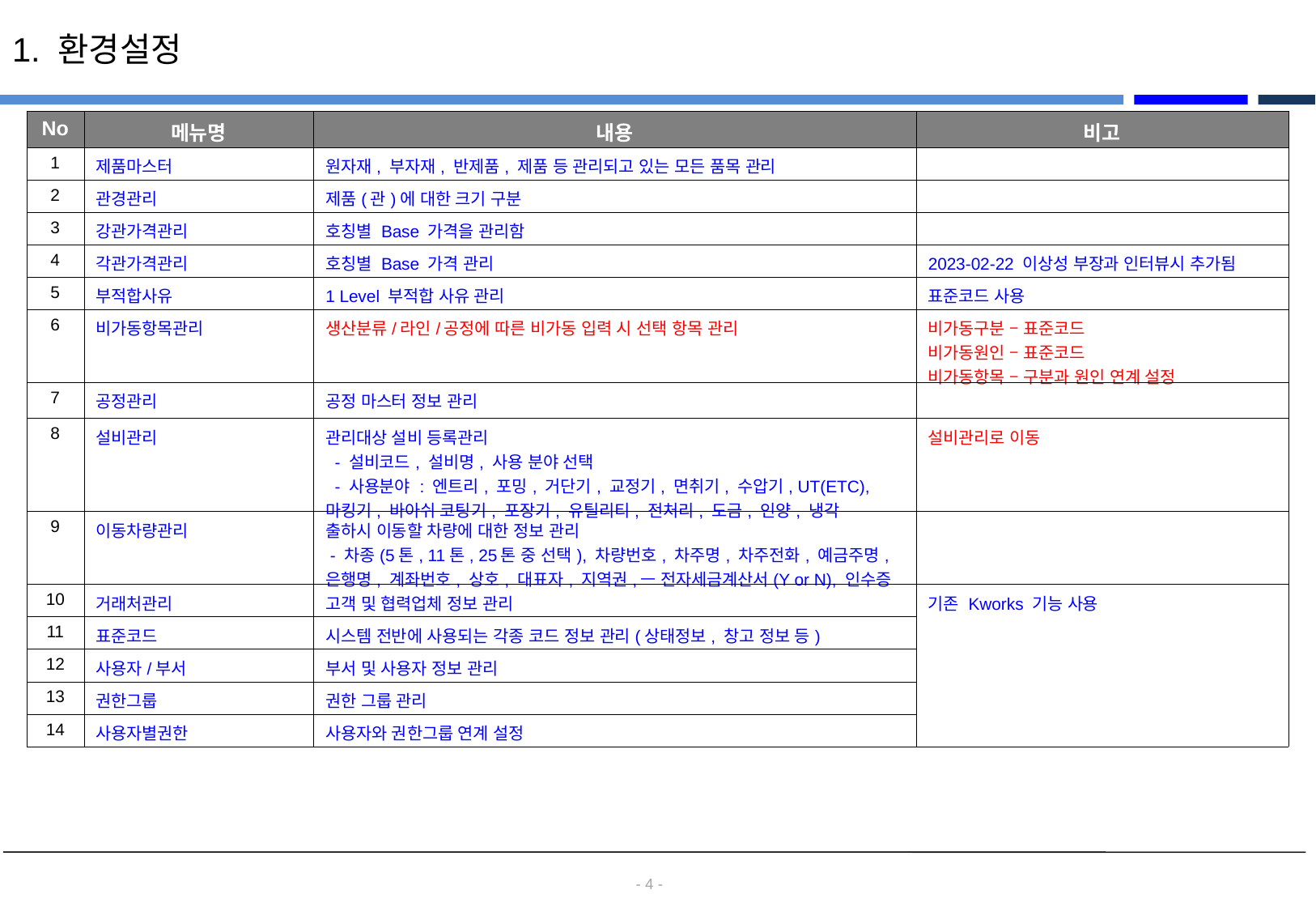

1. 환경설정
| No | 메뉴명 | 내용 | 비고 |
| --- | --- | --- | --- |
| 1 | 제품마스터 | 원자재, 부자재, 반제품, 제품 등 관리되고 있는 모든 품목 관리 |  |
| 2 | 관경관리 | 제품(관)에 대한 크기 구분 |  |
| 3 | 강관가격관리 | 호칭별 Base 가격을 관리함 |  |
| 4 | 각관가격관리 | 호칭별 Base 가격 관리 | 2023-02-22 이상성 부장과 인터뷰시 추가됨 |
| 5 | 부적합사유 | 1 Level 부적합 사유 관리 | 표준코드 사용 |
| 6 | 비가동항목관리 | 생산분류/라인/공정에 따른 비가동 입력 시 선택 항목 관리 | 비가동구분 – 표준코드 비가동원인 – 표준코드 비가동항목 – 구분과 원인 연계 설정 |
| 7 | 공정관리 | 공정 마스터 정보 관리 |  |
| 8 | 설비관리 | 관리대상 설비 등록관리 - 설비코드, 설비명, 사용 분야 선택 - 사용분야 : 엔트리, 포밍, 거단기, 교정기, 면취기, 수압기, UT(ETC), 마킹기, 바아쉬 코팅기, 포장기, 유틸리티, 전처리, 도금, 인양, 냉각 | 설비관리로 이동 |
| 9 | 이동차량관리 | 출하시 이동할 차량에 대한 정보 관리 - 차종(5톤, 11톤, 25톤 중 선택), 차량번호, 차주명, 차주전화, 예금주명, 은행명, 계좌번호, 상호, 대표자, 지역권,ㅡ 전자세금계산서(Y or N), 인수증 |  |
| 10 | 거래처관리 | 고객 및 협력업체 정보 관리 | 기존 Kworks 기능 사용 |
| 11 | 표준코드 | 시스템 전반에 사용되는 각종 코드 정보 관리(상태정보, 창고 정보 등) |  |
| 12 | 사용자/부서 | 부서 및 사용자 정보 관리 |  |
| 13 | 권한그룹 | 권한 그룹 관리 |  |
| 14 | 사용자별권한 | 사용자와 권한그룹 연계 설정 |  |